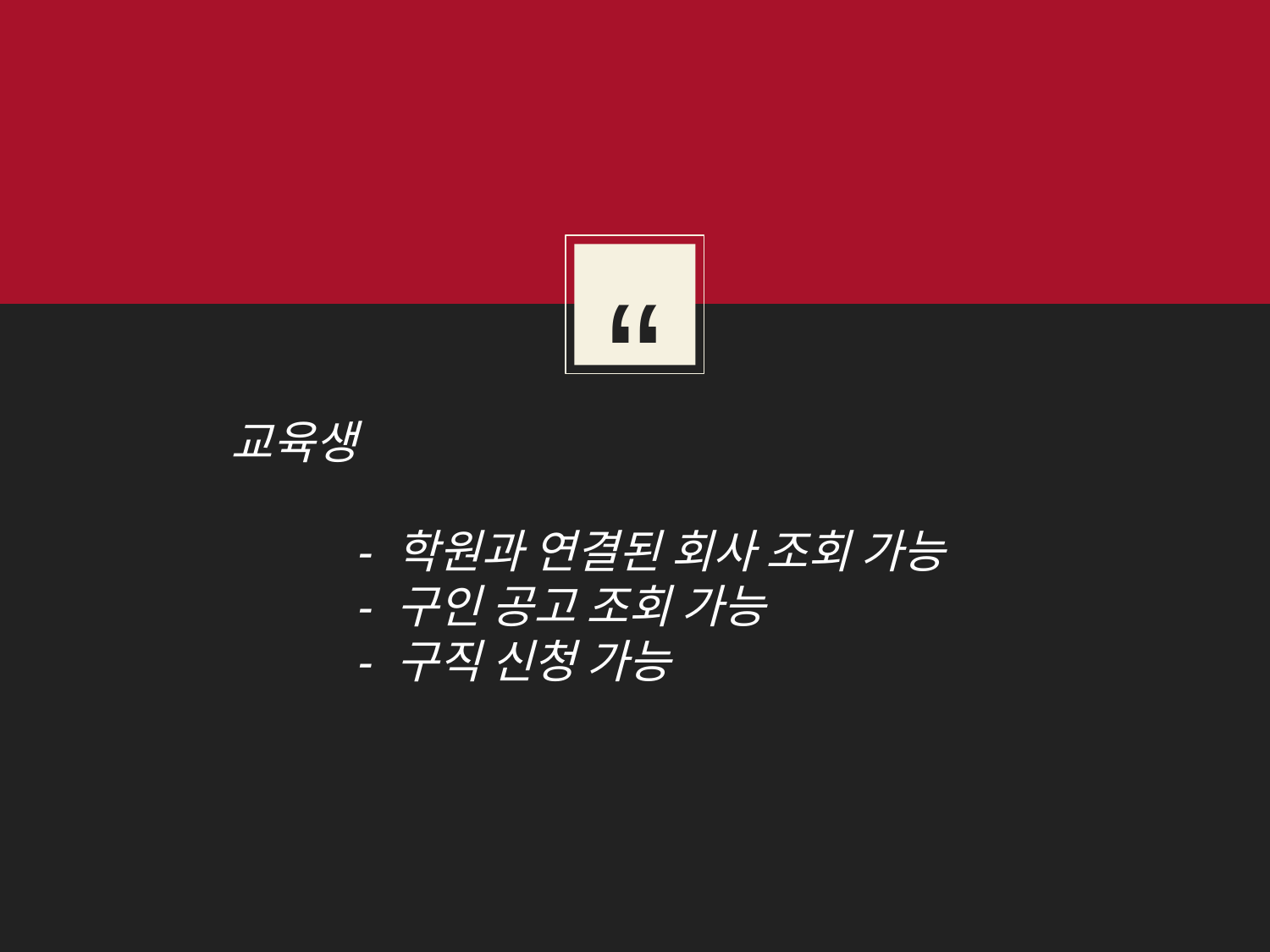

교육생

	- 학원과 연결된 회사 조회 가능
	- 구인 공고 조회 가능
	- 구직 신청 가능